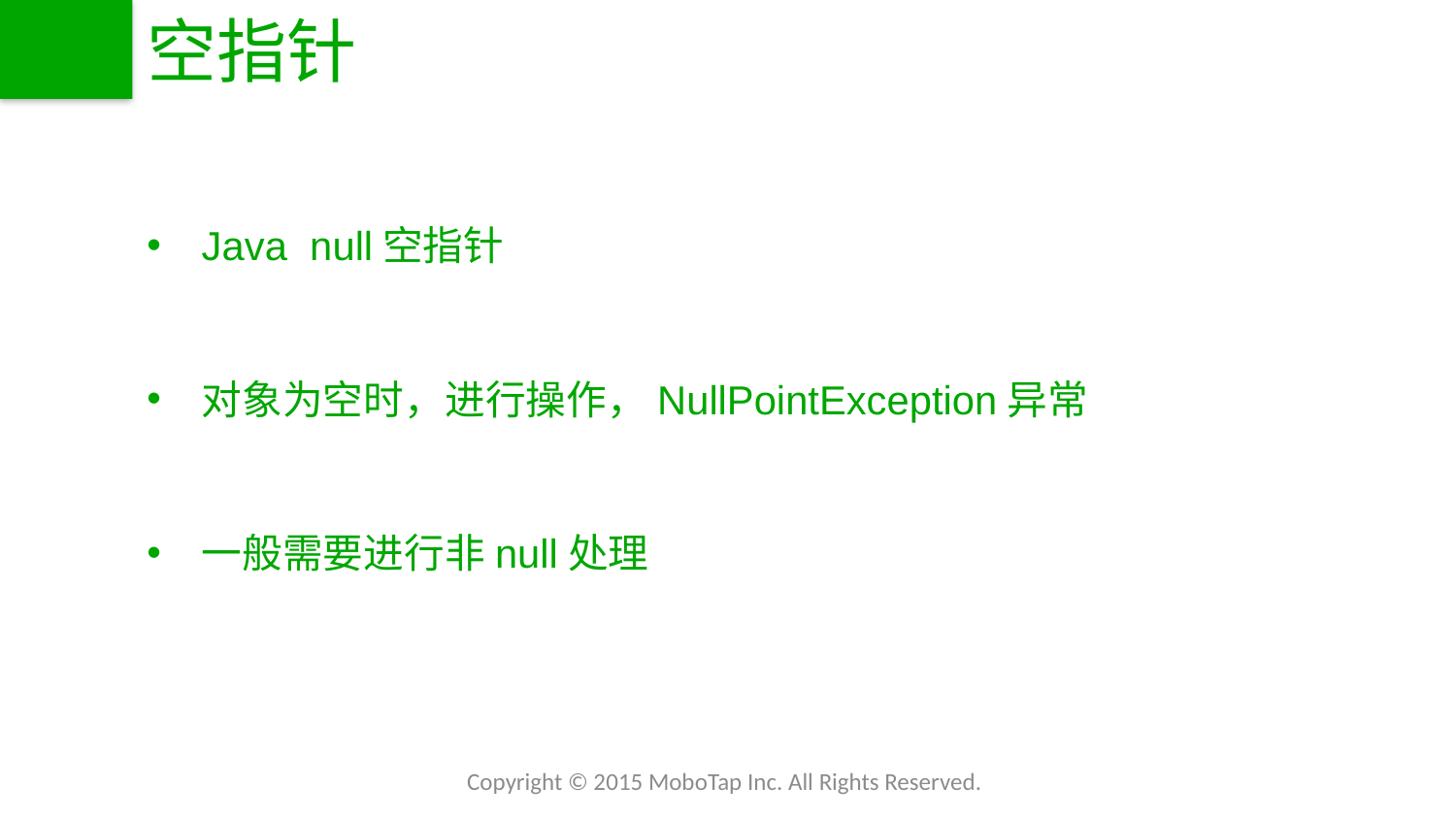

# 空指针
Java  null空指针
对象为空时，进行操作，NullPointException异常
一般需要进行非null处理

Copyright © 2015 MoboTap Inc. All Rights Reserved.